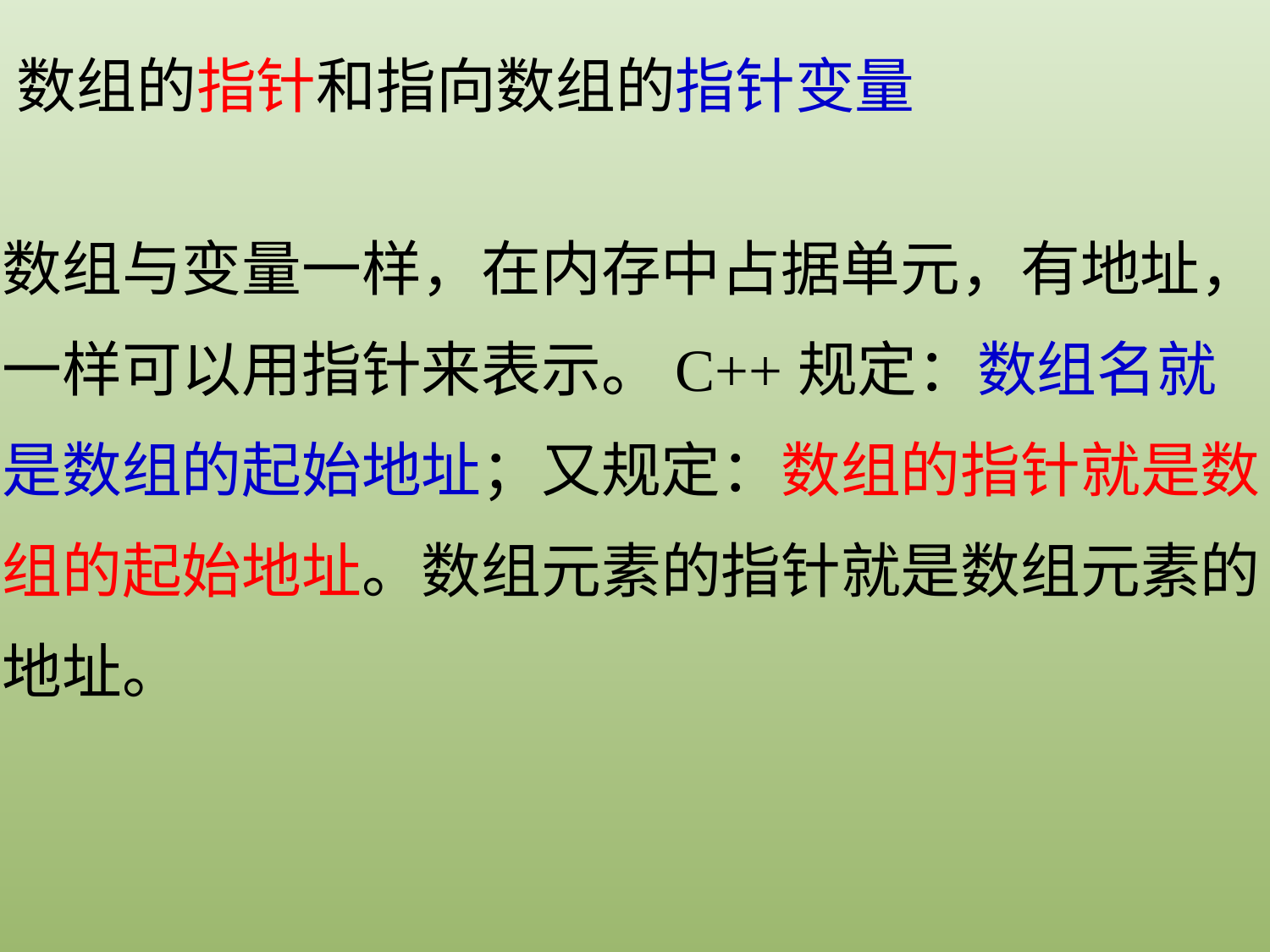

数组的指针和指向数组的指针变量
数组与变量一样，在内存中占据单元，有地址，一样可以用指针来表示。C++规定：数组名就是数组的起始地址；又规定：数组的指针就是数组的起始地址。数组元素的指针就是数组元素的地址。
436